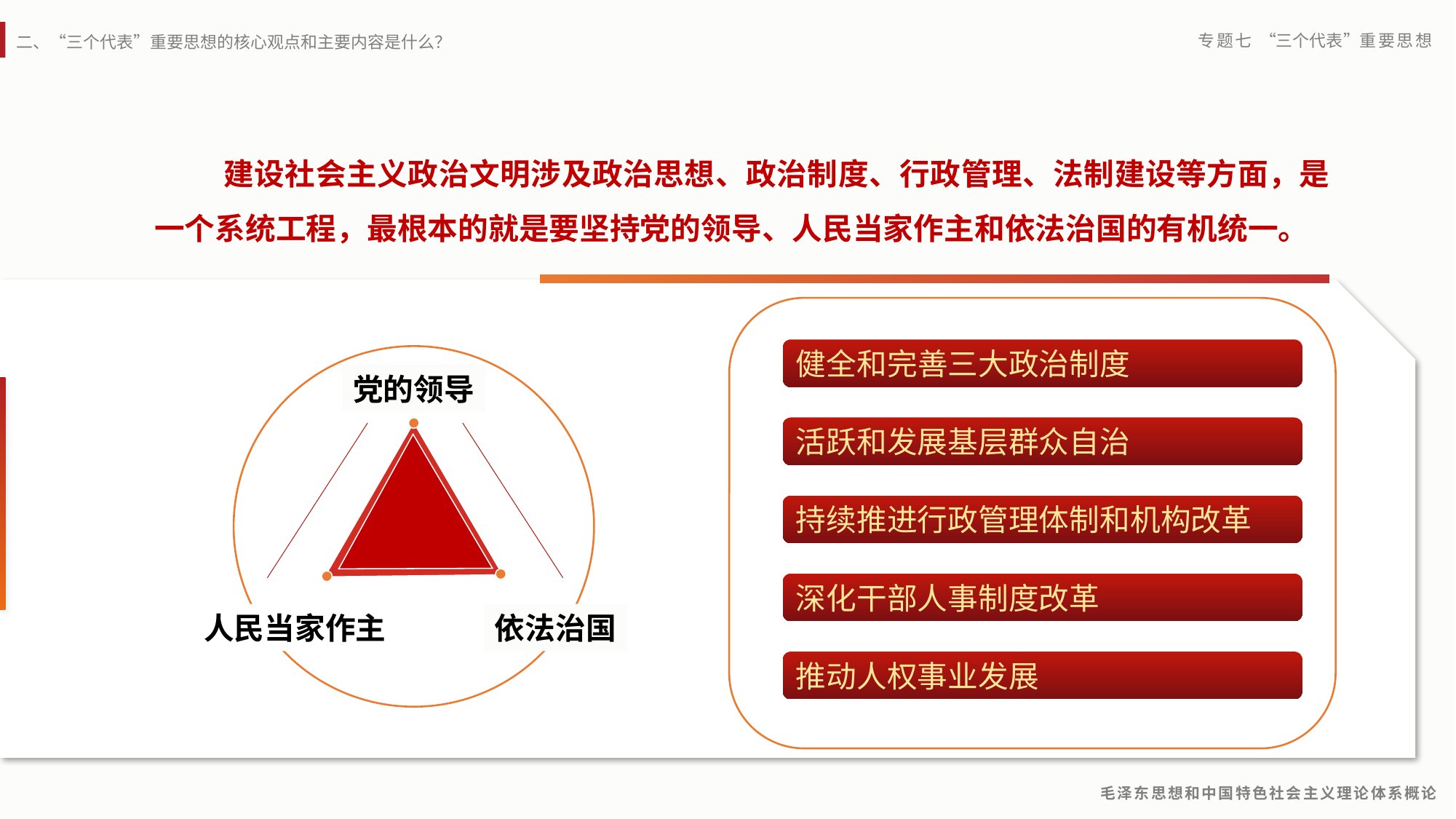

建设社会主义政治文明涉及政治思想、政治制度、行政管理、法制建设等方面，是一个系统工程，最根本的就是要坚持党的领导、人民当家作主和依法治国的有机统一。

健全和完善三大政治制度

党的领导

健全和完善三大政治制度
活跃和发展基层群众自治
活跃和发展基层群众自治

持续推进行政管理体制和机构改革
持续推进行政管理体制和机构改革
深化干部人事制度改革
深化干部人事制度改革
人民当家作主
依法治国
推动人权事业发展